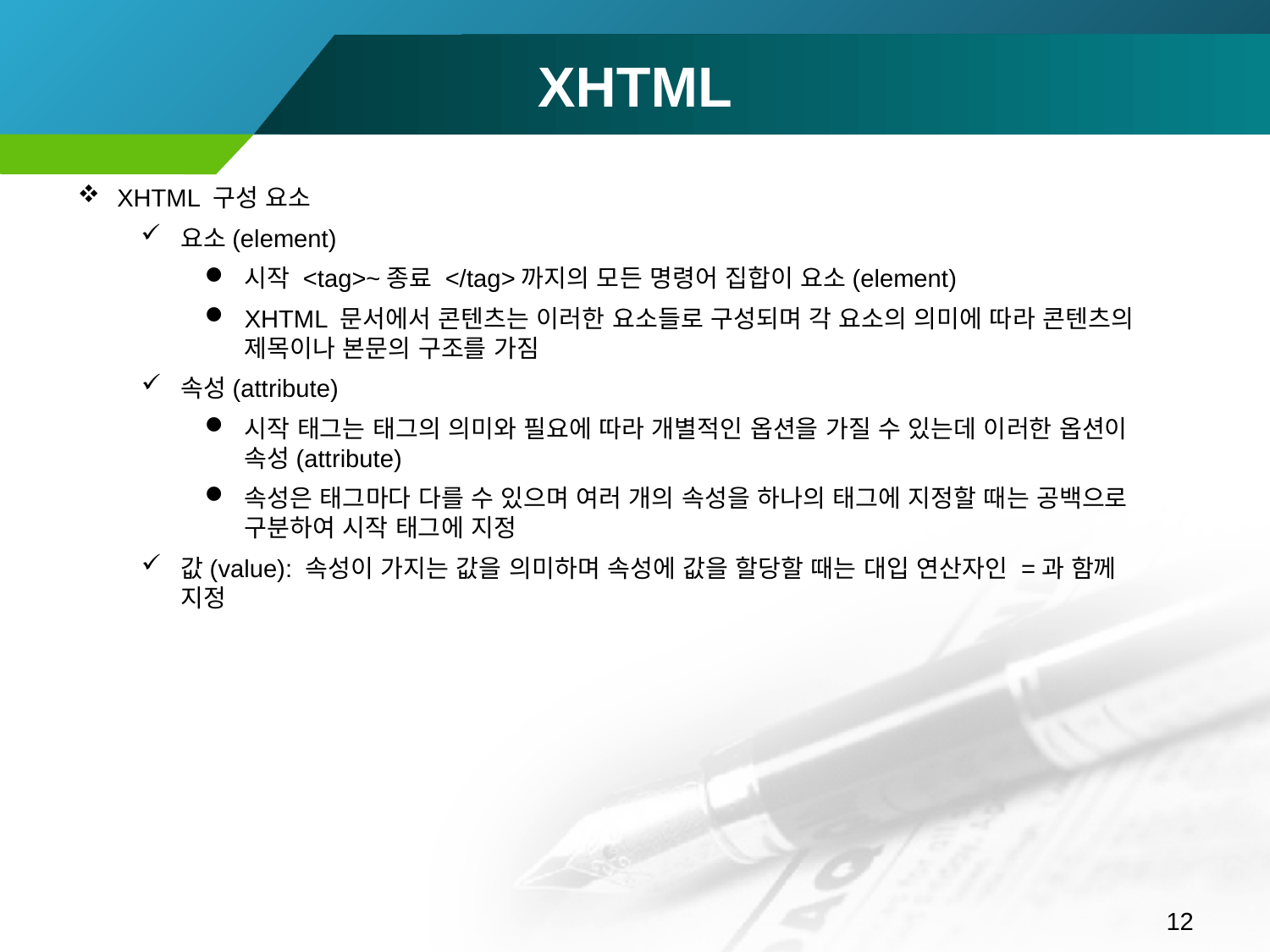

# XHTML
XHTML 구성 요소
요소(element)
시작 <tag>~종료 </tag>까지의 모든 명령어 집합이 요소(element)
XHTML 문서에서 콘텐츠는 이러한 요소들로 구성되며 각 요소의 의미에 따라 콘텐츠의 제목이나 본문의 구조를 가짐
속성(attribute)
시작 태그는 태그의 의미와 필요에 따라 개별적인 옵션을 가질 수 있는데 이러한 옵션이 속성(attribute)
속성은 태그마다 다를 수 있으며 여러 개의 속성을 하나의 태그에 지정할 때는 공백으로 구분하여 시작 태그에 지정
값(value): 속성이 가지는 값을 의미하며 속성에 값을 할당할 때는 대입 연산자인 =과 함께 지정
12